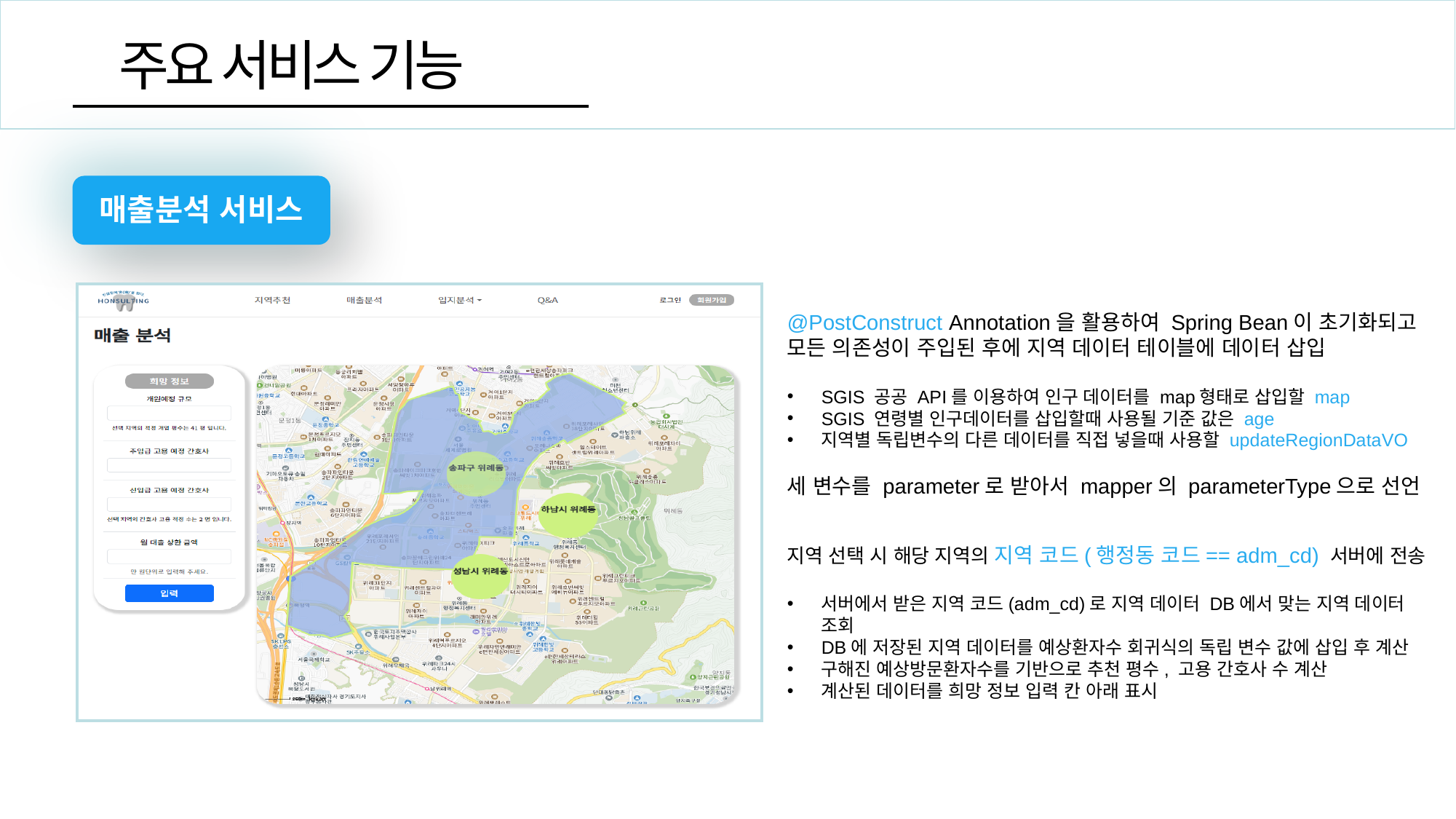

주요 서비스 기능

매출분석 서비스

@PostConstruct Annotation을 활용하여 Spring Bean이 초기화되고 모든 의존성이 주입된 후에 지역 데이터 테이블에 데이터 삽입

SGIS 공공 API를 이용하여 인구 데이터를 map형태로 삽입할 map
SGIS 연령별 인구데이터를 삽입할때 사용될 기준 값은 age
지역별 독립변수의 다른 데이터를 직접 넣을때 사용할 updateRegionDataVO

세 변수를 parameter로 받아서 mapper의 parameterType으로 선언
지역 선택 시 해당 지역의 지역 코드(행정동 코드== adm_cd) 서버에 전송

서버에서 받은 지역 코드(adm_cd)로 지역 데이터 DB에서 맞는 지역 데이터 조회
DB에 저장된 지역 데이터를 예상환자수 회귀식의 독립 변수 값에 삽입 후 계산
구해진 예상방문환자수를 기반으로 추천 평수, 고용 간호사 수 계산
계산된 데이터를 희망 정보 입력 칸 아래 표시